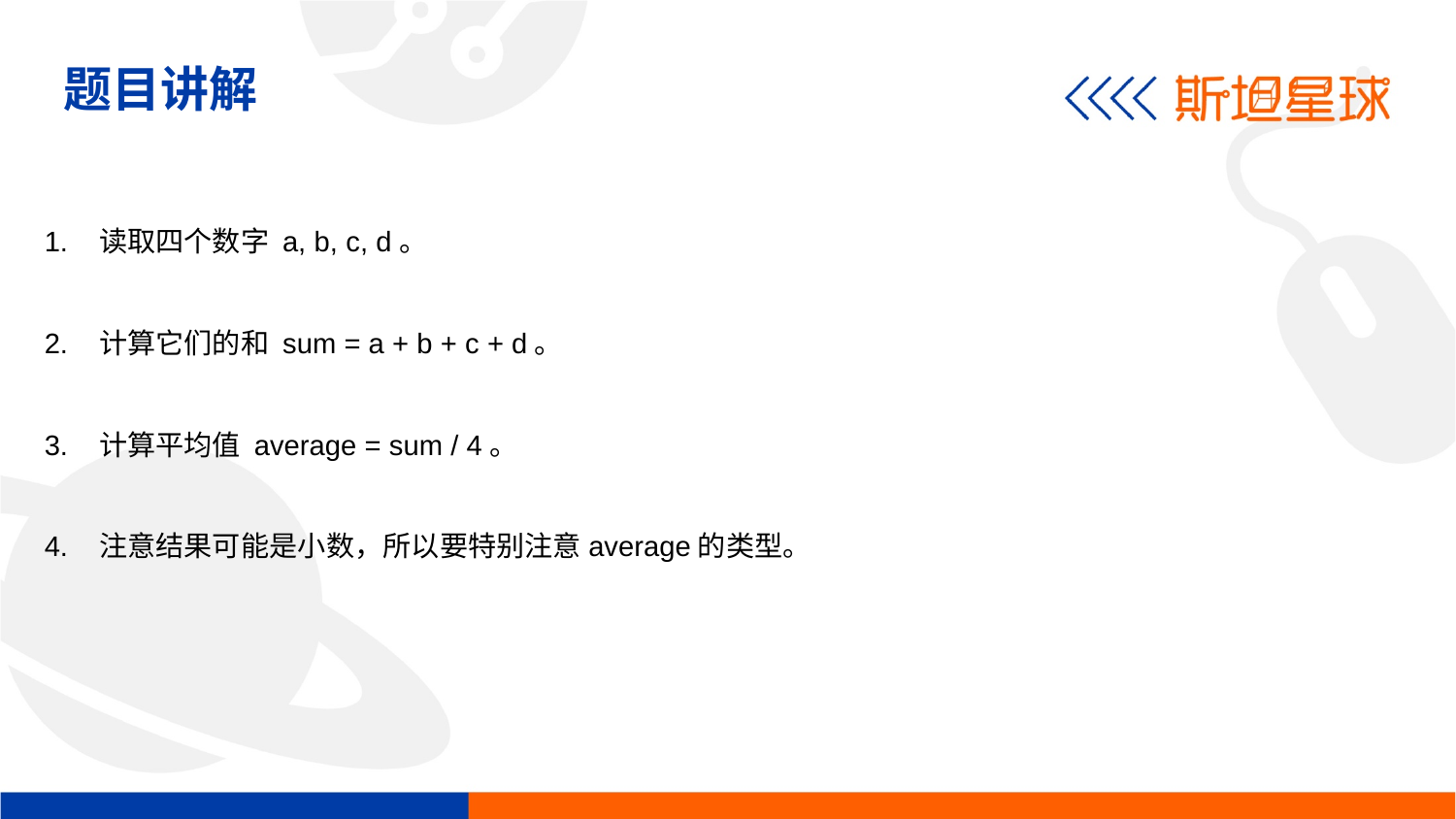

题目讲解
读取四个数字 a, b, c, d。

计算它们的和 sum = a + b + c + d。

计算平均值 average = sum / 4。

注意结果可能是小数，所以要特别注意average的类型。